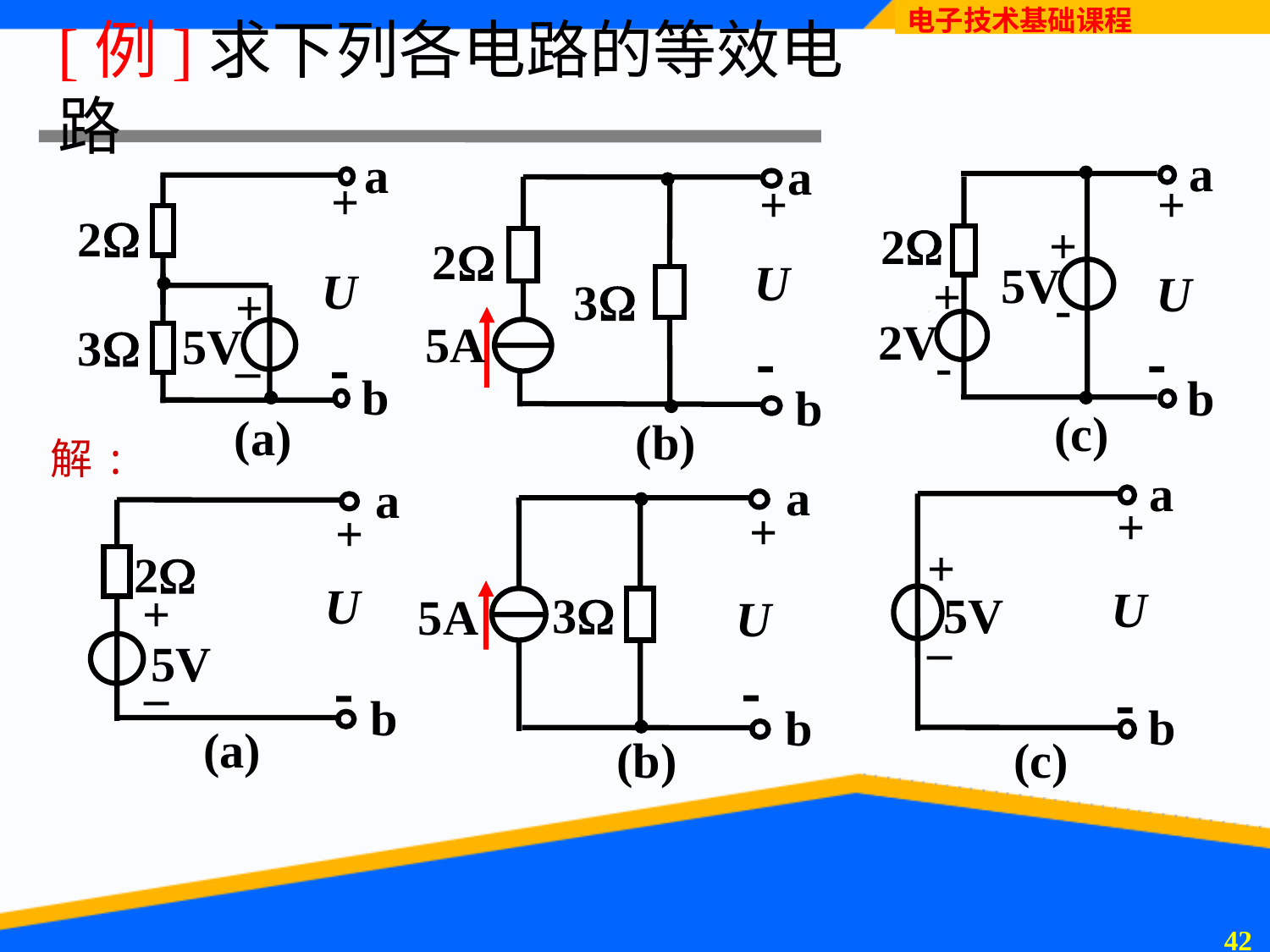

# [例]求下列各电路的等效电路
a

+

2Ω
+
-

5V
+
-
U

2V

−
b

(c)

a
a
+
+

2Ω

2Ω

U
U

3Ω

+
–

5A

5V
3Ω

−
−
b

(a)

(b)
b
解:
a

+

+
–
U
5V

−
b

(c)

a

+

3Ω
5A

U
−
b

(b)

a

+

2Ω

U
+
–

5V

−
b

(a)

42